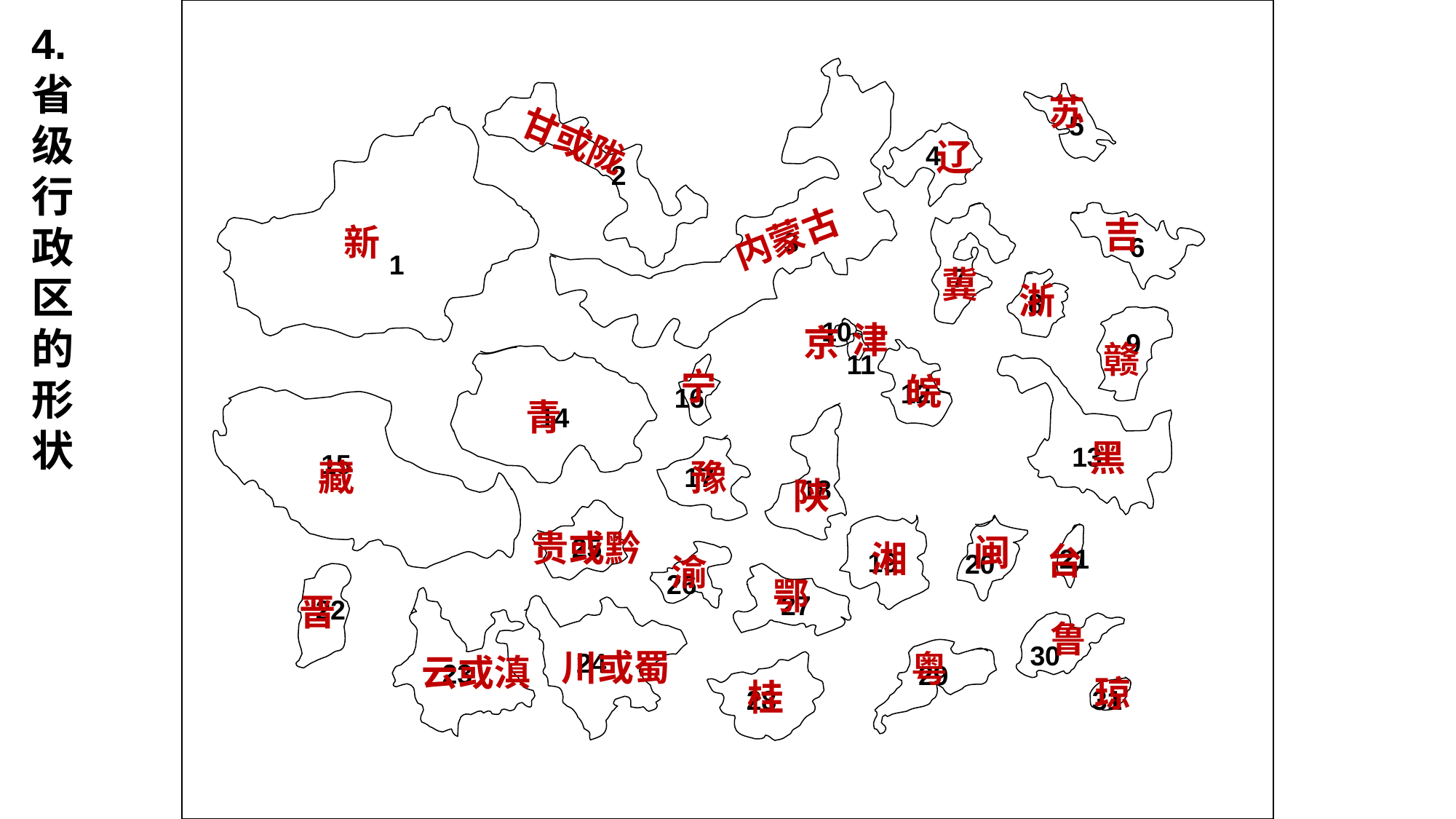

4.省级行政区的形状
苏
5
甘或陇
辽
4
2
吉
内蒙古
新
3
6
1
7
冀
浙
8
10
津
京
9
赣
11
宁
皖
12
16
青
14
黑
13
15
豫
藏
17
陕
18
贵或黔
闽
25
湘
台
21
19
20
渝
26
鄂
27
晋
22
鲁
30
川或蜀
24
粤
云或滇
23
29
琼
桂
28
31